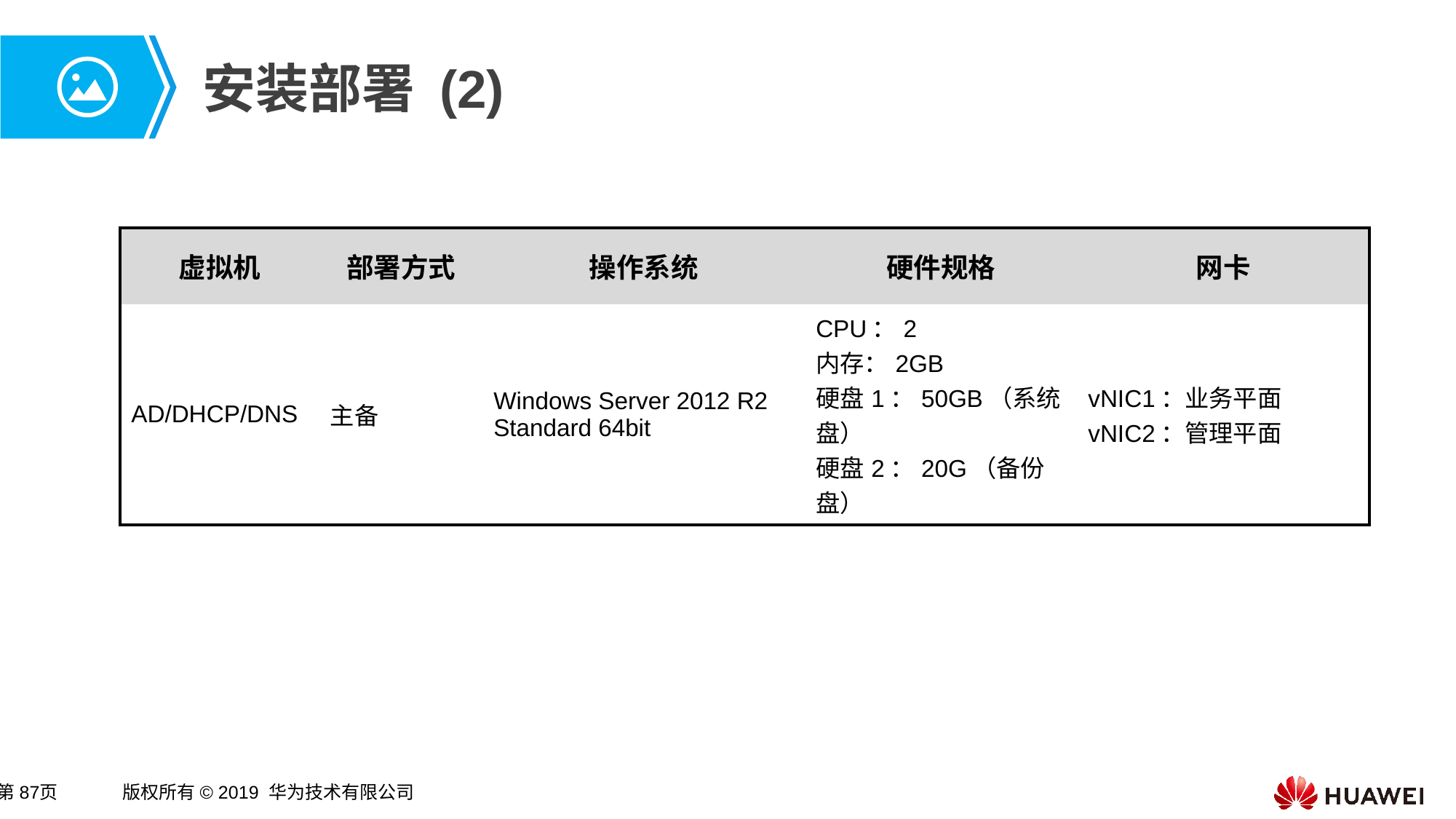

# 安装部署 (2)
| 虚拟机 | 部署方式 | 操作系统 | 硬件规格 | 网卡 |
| --- | --- | --- | --- | --- |
| AD/DHCP/DNS | 主备 | Windows Server 2012 R2 Standard 64bit | CPU：2 内存：2GB 硬盘1：50GB（系统盘） 硬盘2：20G（备份盘） | vNIC1：业务平面 vNIC2：管理平面 |